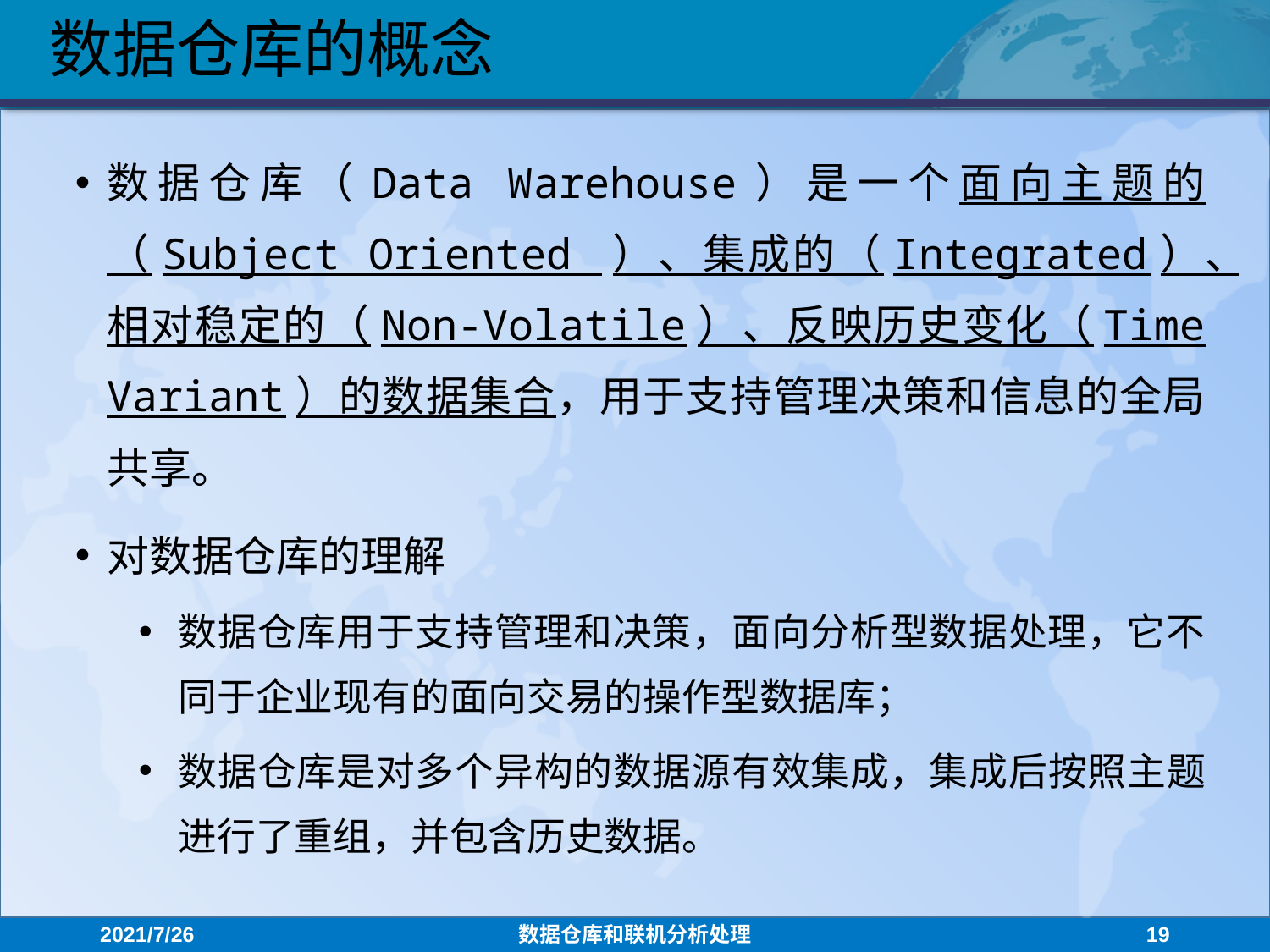

数据仓库的概念
数据仓库（Data Warehouse）是一个面向主题的（Subject Oriented ）、集成的（Integrated）、相对稳定的（Non-Volatile）、反映历史变化（Time Variant）的数据集合，用于支持管理决策和信息的全局共享。
对数据仓库的理解
数据仓库用于支持管理和决策，面向分析型数据处理，它不同于企业现有的面向交易的操作型数据库；
数据仓库是对多个异构的数据源有效集成，集成后按照主题进行了重组，并包含历史数据。
2021/7/26
数据仓库和联机分析处理
19